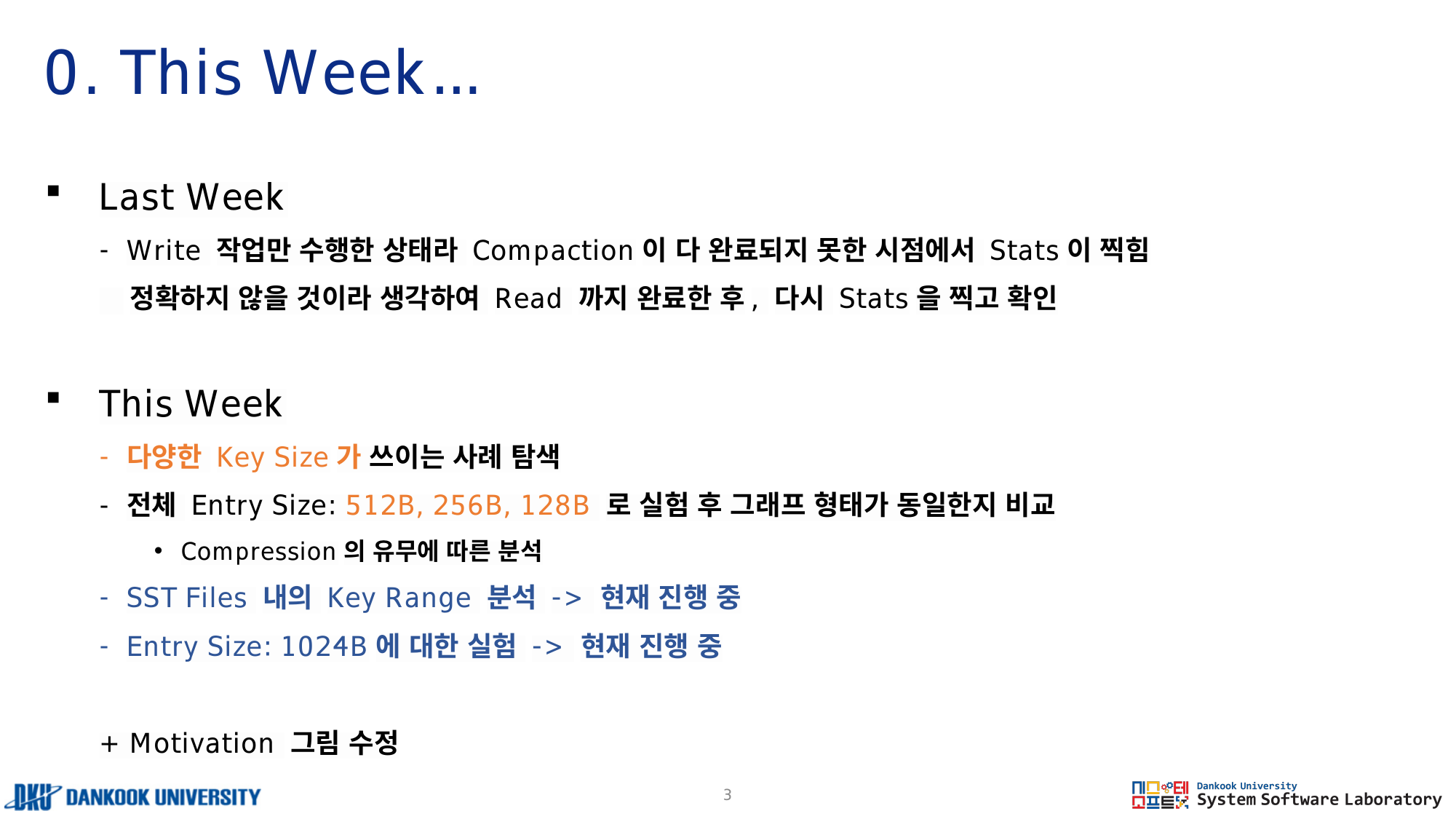

# 0. This Week…
Last Week
Write 작업만 수행한 상태라 Compaction이 다 완료되지 못한 시점에서 Stats이 찍힘
   정확하지 않을 것이라 생각하여 Read 까지 완료한 후, 다시 Stats을 찍고 확인

This Week
다양한 Key Size가 쓰이는 사례 탐색
전체 Entry Size: 512B, 256B, 128B 로 실험 후 그래프 형태가 동일한지 비교
Compression의 유무에 따른 분석
SST Files 내의 Key Range 분석 -> 현재 진행 중
Entry Size: 1024B에 대한 실험 -> 현재 진행 중

+ Motivation 그림 수정

3